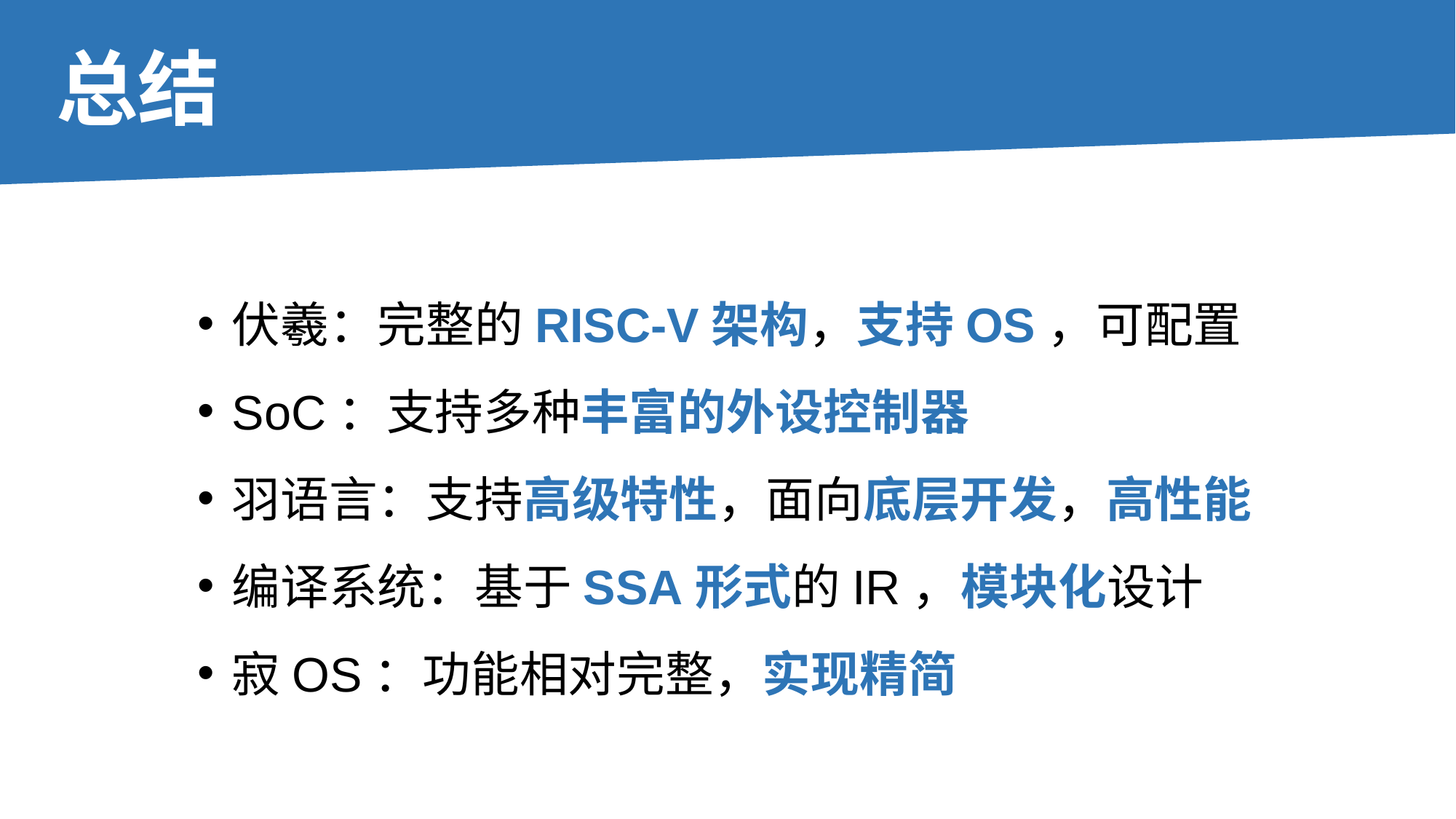

总结
伏羲：完整的RISC-V架构，支持OS，可配置
SoC：支持多种丰富的外设控制器
羽语言：支持高级特性，面向底层开发，高性能
编译系统：基于SSA形式的IR，模块化设计
寂OS：功能相对完整，实现精简